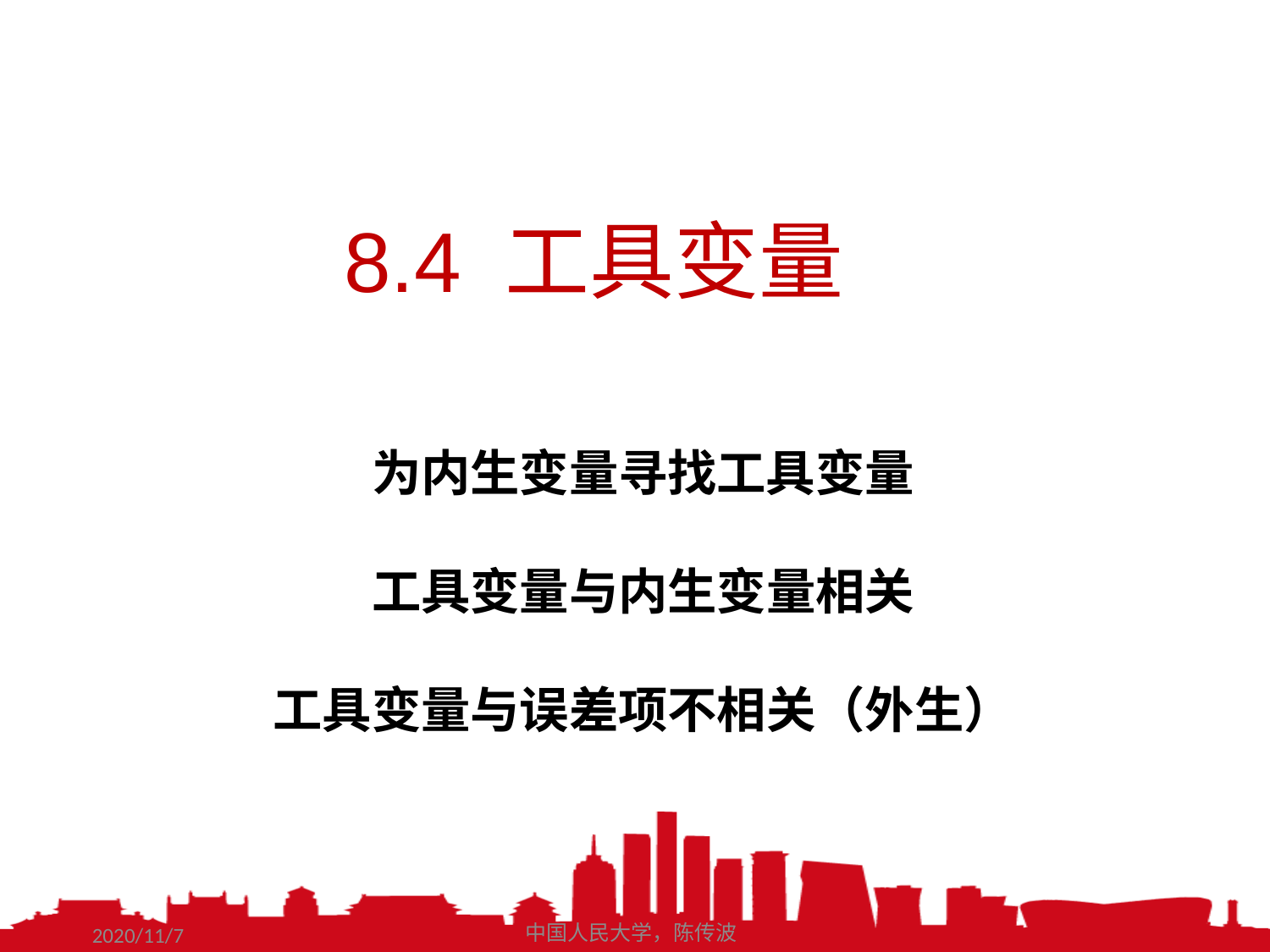

8.4 工具变量
为内生变量寻找工具变量
工具变量与内生变量相关
工具变量与误差项不相关（外生）
2020/11/7
中国人民大学，陈传波